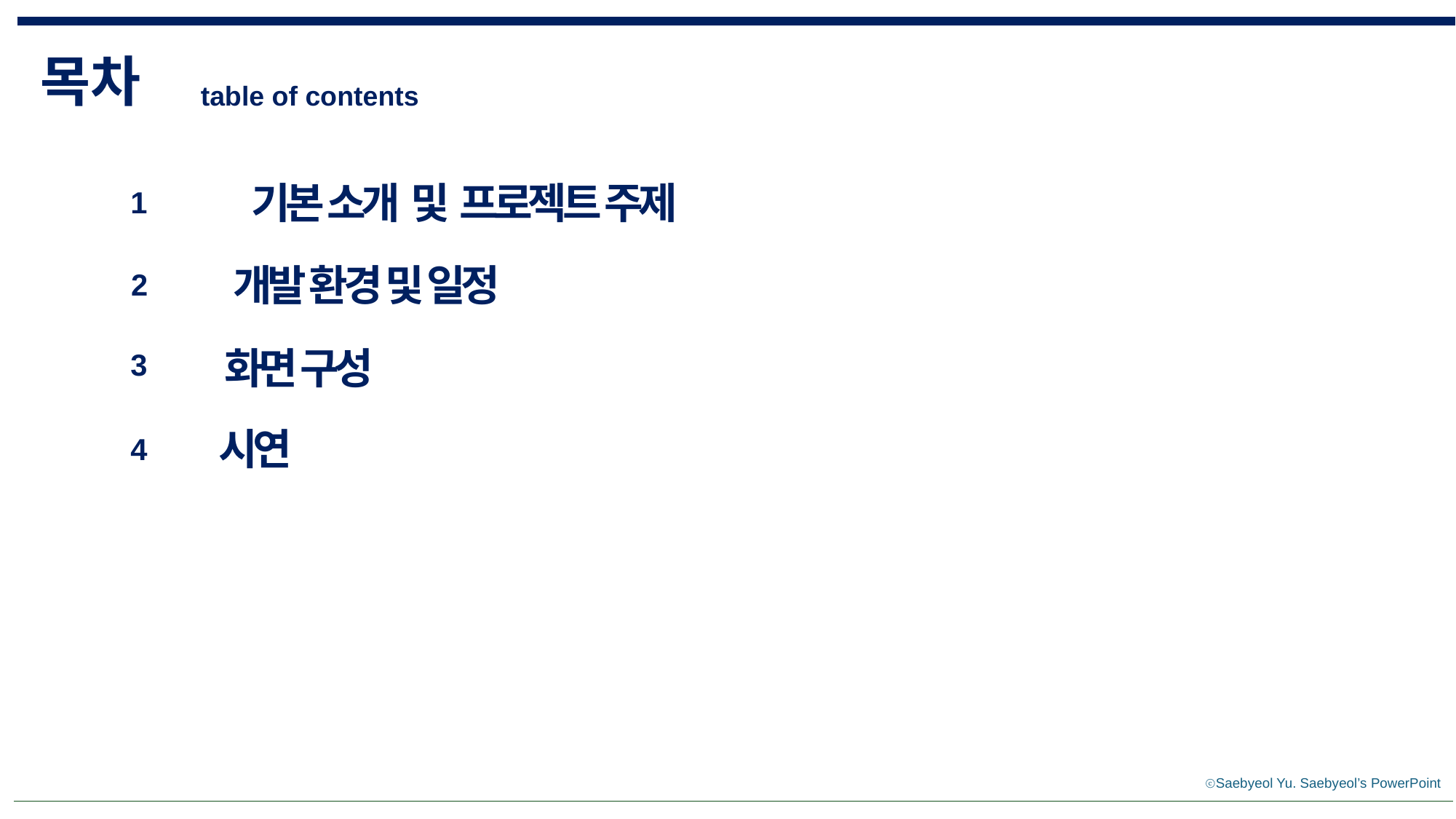

목차
table of contents
기본 소개  및  프로젝트 주제
1
개발 환경 및 일정
2
화면 구성
3
시연
4
ⓒSaebyeol Yu. Saebyeol’s PowerPoint